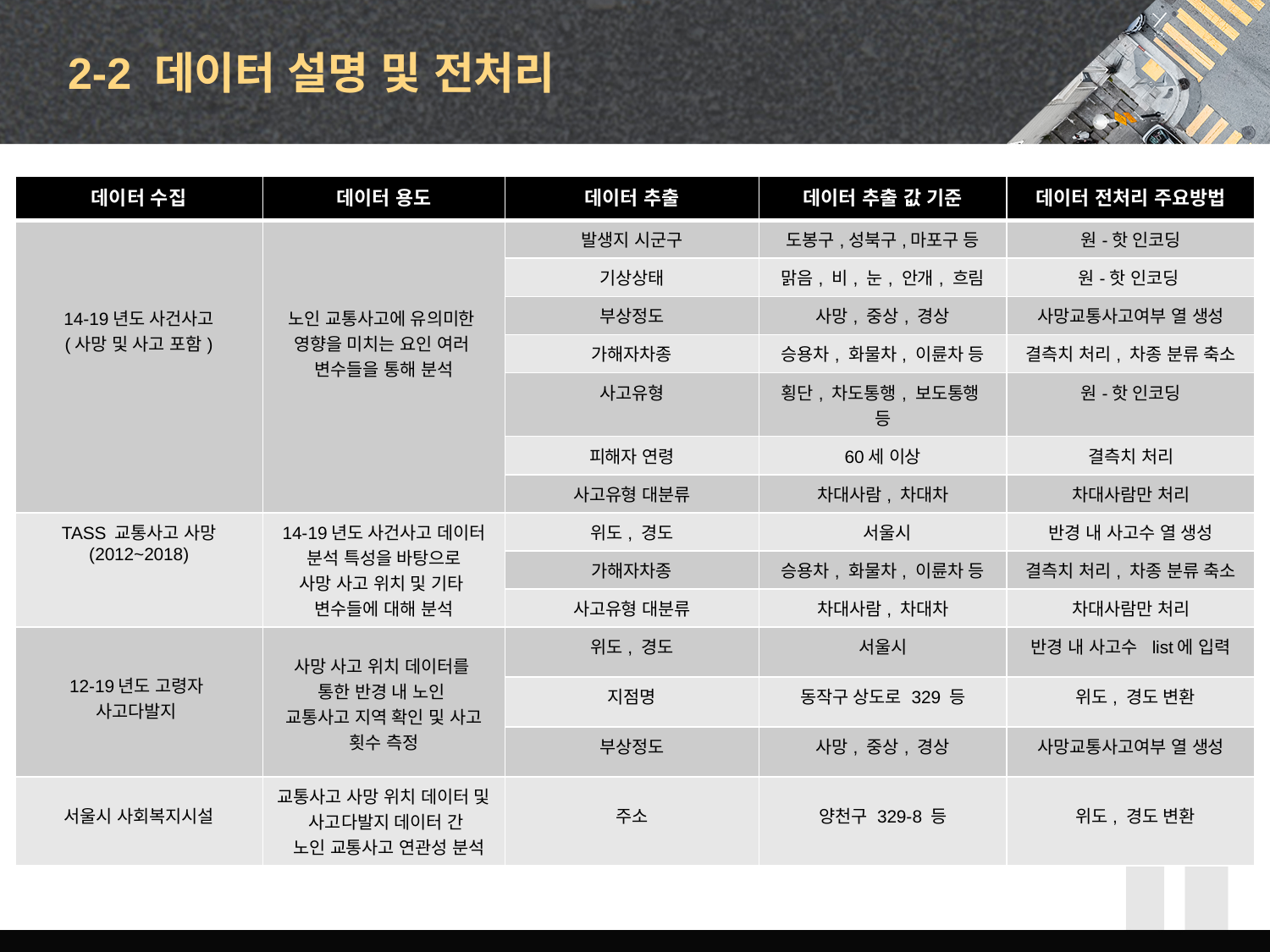

# 2-2 데이터 설명 및 전처리
| 데이터 수집 | 데이터 용도 | 데이터 추출 | 데이터 추출 값 기준 | 데이터 전처리 주요방법 |
| --- | --- | --- | --- | --- |
| 14-19년도 사건사고 (사망 및 사고 포함) | 노인 교통사고에 유의미한 영향을 미치는 요인 여러 변수들을 통해 분석 | 발생지 시군구 | 도봉구,성북구,마포구 등 | 원-핫 인코딩 |
|  |  | 기상상태 | 맑음, 비, 눈, 안개, 흐림 | 원-핫 인코딩 |
|  |  | 부상정도 | 사망, 중상, 경상 | 사망교통사고여부 열 생성 |
|  |  | 가해자차종 | 승용차, 화물차, 이륜차 등 | 결측치 처리, 차종 분류 축소 |
|  |  | 사고유형 | 횡단, 차도통행, 보도통행 등 | 원-핫 인코딩 |
|  |  | 피해자 연령 | 60세 이상 | 결측치 처리 |
|  |  | 사고유형 대분류 | 차대사람, 차대차 | 차대사람만 처리 |
| TASS 교통사고 사망 (2012~2018) | 14-19년도 사건사고 데이터 분석 특성을 바탕으로 사망 사고 위치 및 기타 변수들에 대해 분석 | 위도, 경도 | 서울시 | 반경 내 사고수 열 생성 |
|  |  | 가해자차종 | 승용차, 화물차, 이륜차 등 | 결측치 처리, 차종 분류 축소 |
|  |  | 사고유형 대분류 | 차대사람, 차대차 | 차대사람만 처리 |
| 12-19년도 고령자 사고다발지 | 사망 사고 위치 데이터를 통한 반경 내 노인 교통사고 지역 확인 및 사고 횟수 측정 | 위도, 경도 | 서울시 | 반경 내 사고수 list에 입력 |
|  |  | 지점명 | 동작구 상도로 329 등 | 위도, 경도 변환 |
|  |  | 부상정도 | 사망, 중상, 경상 | 사망교통사고여부 열 생성 |
| 서울시 사회복지시설 | 교통사고 사망 위치 데이터 및 사고다발지 데이터 간 노인 교통사고 연관성 분석 | 주소 | 양천구 329-8 등 | 위도, 경도 변환 |